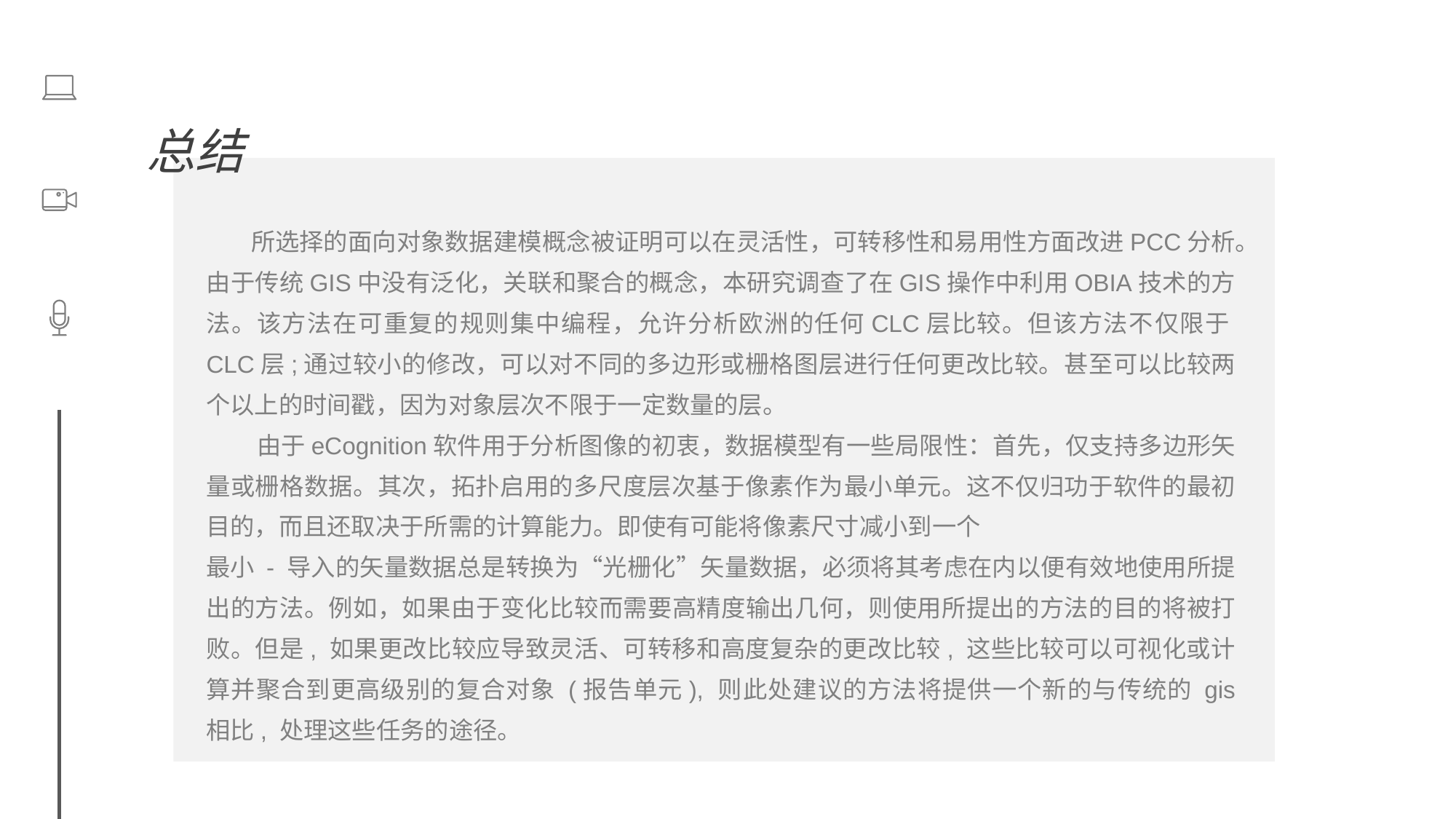

总结

       所选择的面向对象数据建模概念被证明可以在灵活性，可转移性和易用性方面改进PCC分析。由于传统GIS中没有泛化，关联和聚合的概念，本研究调查了在GIS操作中利用OBIA技术的方法。该方法在可重复的规则集中编程，允许分析欧洲的任何CLC层比较。但该方法不仅限于CLC层;通过较小的修改，可以对不同的多边形或栅格图层进行任何更改比较。甚至可以比较两个以上的时间戳，因为对象层次不限于一定数量的层。
        由于eCognition软件用于分析图像的初衷，数据模型有一些局限性：首先，仅支持多边形矢量或栅格数据。其次，拓扑启用的多尺度层次基于像素作为最小单元。这不仅归功于软件的最初目的，而且还取决于所需的计算能力。即使有可能将像素尺寸减小到一个
最小 - 导入的矢量数据总是转换为“光栅化”矢量数据，必须将其考虑在内以便有效地使用所提出的方法。例如，如果由于变化比较而需要高精度输出几何，则使用所提出的方法的目的将被打败。但是, 如果更改比较应导致灵活、可转移和高度复杂的更改比较, 这些比较可以可视化或计算并聚合到更高级别的复合对象 (报告单元), 则此处建议的方法将提供一个新的与传统的 gis 相比, 处理这些任务的途径。